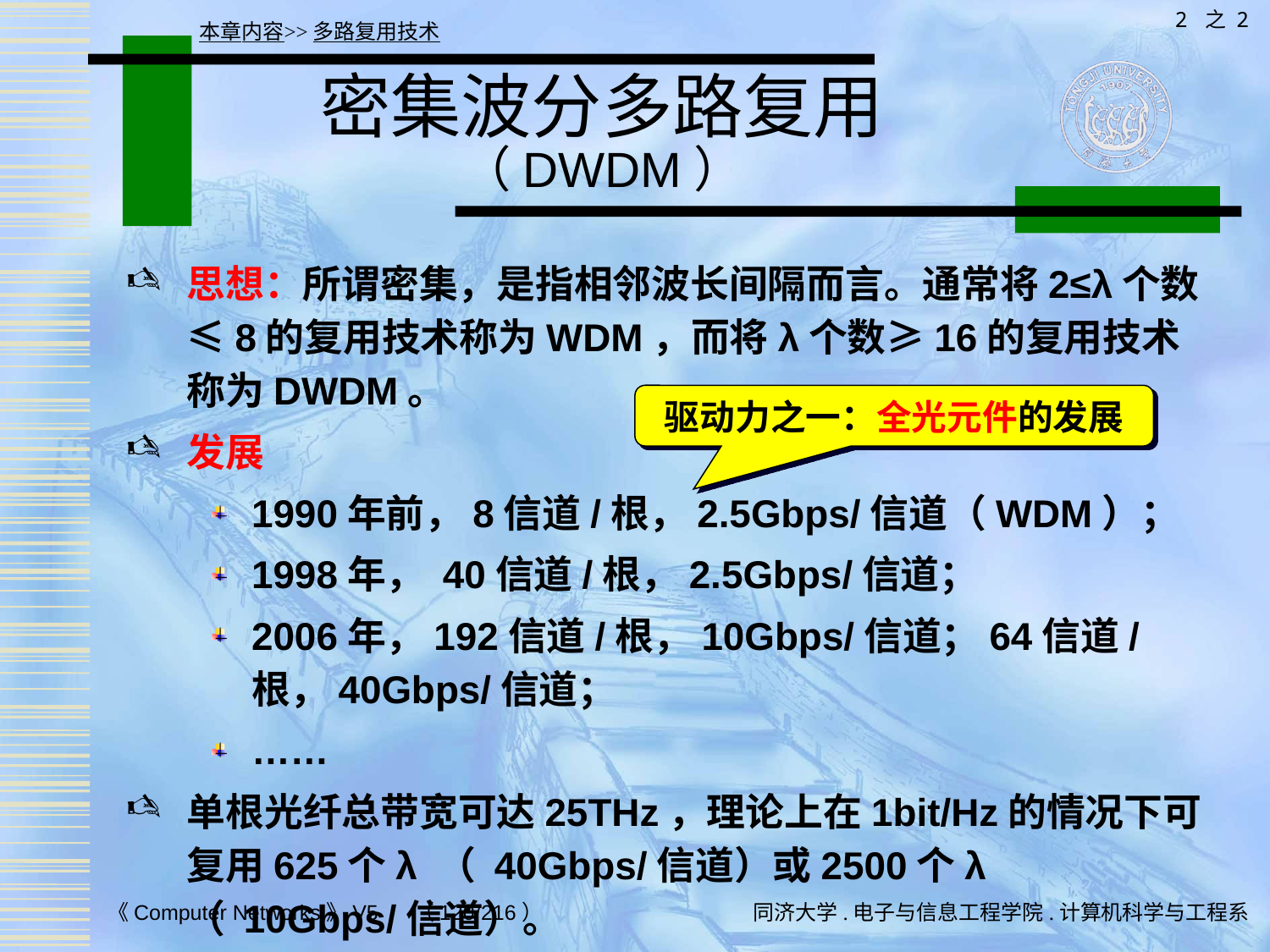

2 之 2
本章内容>>多路复用技术
# 密集波分多路复用 （DWDM）
思想：所谓密集，是指相邻波长间隔而言。通常将2≤λ个数≤8的复用技术称为WDM，而将λ个数≥16的复用技术称为DWDM。
发展
1990年前，8信道/根，2.5Gbps/信道（WDM）；
1998年， 40信道/根，2.5Gbps/信道；
2006年，192信道/根，10Gbps/信道；64信道/根，40Gbps/信道；
……
单根光纤总带宽可达25THz，理论上在1bit/Hz的情况下可复用625个λ （ 40Gbps/信道）或2500个λ （ 10Gbps/信道）。
驱动力之一：全光元件的发展